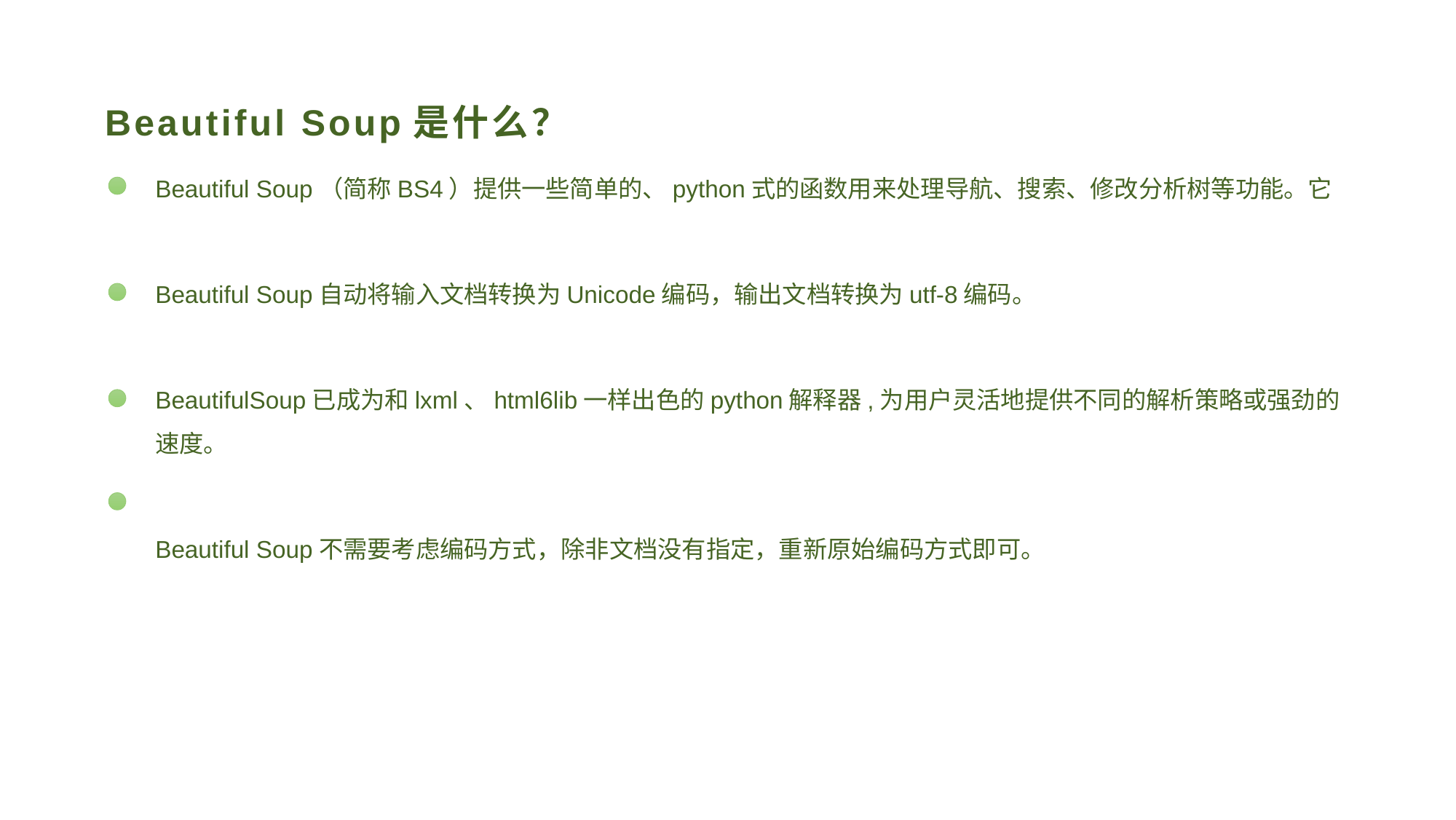

# Beautiful Soup是什么？
Beautiful Soup（简称BS4）提供一些简单的、python式的函数用来处理导航、搜索、修改分析树等功能。它

Beautiful Soup自动将输入文档转换为Unicode编码，输出文档转换为utf-8编码。

BeautifulSoup已成为和lxml、html6lib一样出色的python解释器,为用户灵活地提供不同的解析策略或强劲的速度。

Beautiful Soup不需要考虑编码方式，除非文档没有指定，重新原始编码方式即可。